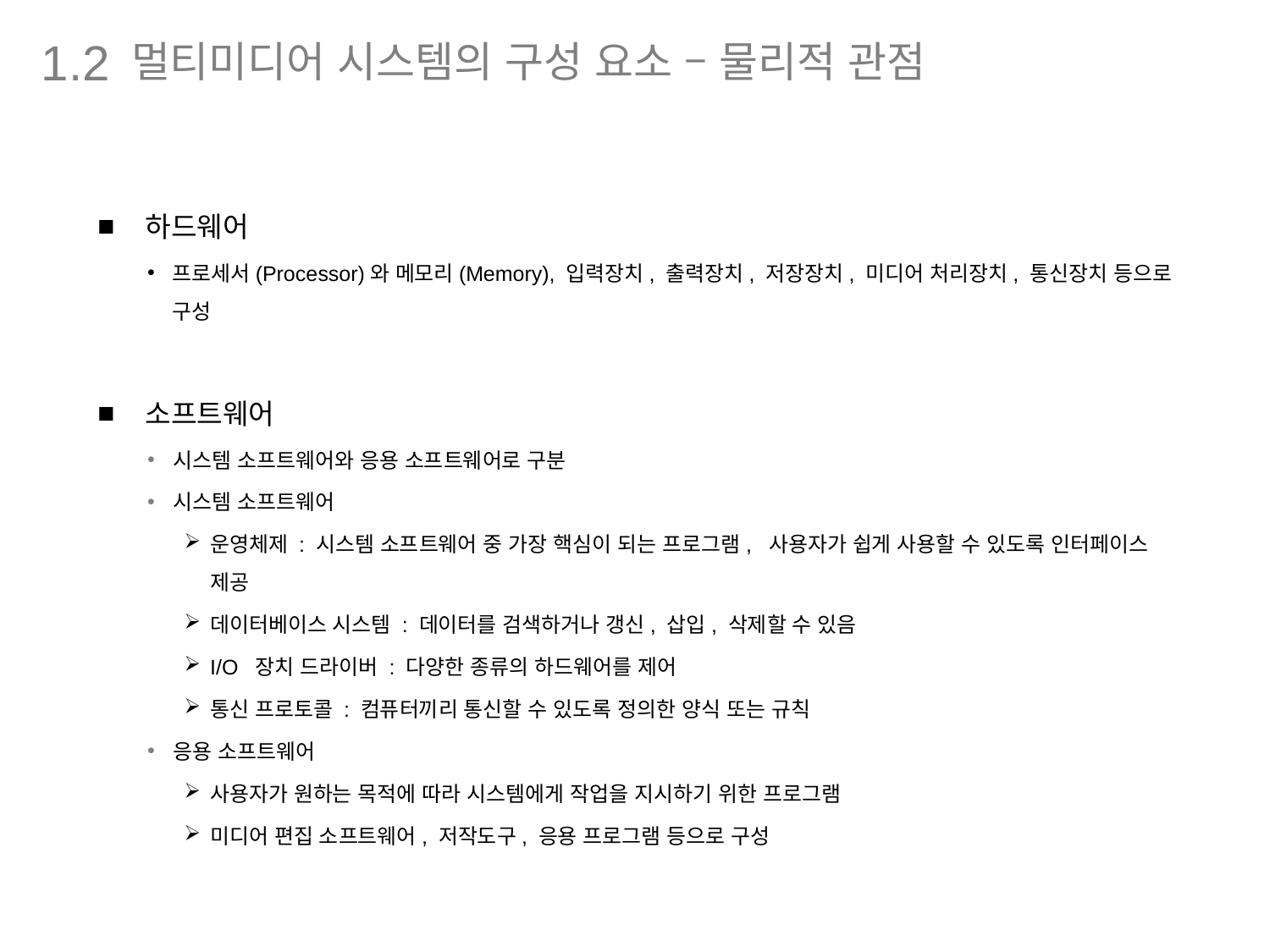

멀티미디어 시스템의 구성 요소 – 물리적 관점
1.2
하드웨어
프로세서(Processor)와 메모리(Memory), 입력장치, 출력장치, 저장장치, 미디어 처리장치, 통신장치 등으로 구성

소프트웨어
시스템 소프트웨어와 응용 소프트웨어로 구분
시스템 소프트웨어
운영체제 : 시스템 소프트웨어 중 가장 핵심이 되는 프로그램,  사용자가 쉽게 사용할 수 있도록 인터페이스 제공
데이터베이스 시스템 : 데이터를 검색하거나 갱신, 삽입, 삭제할 수 있음
I/O  장치 드라이버 : 다양한 종류의 하드웨어를 제어
통신 프로토콜 : 컴퓨터끼리 통신할 수 있도록 정의한 양식 또는 규칙
응용 소프트웨어
사용자가 원하는 목적에 따라 시스템에게 작업을 지시하기 위한 프로그램
미디어 편집 소프트웨어, 저작도구, 응용 프로그램 등으로 구성